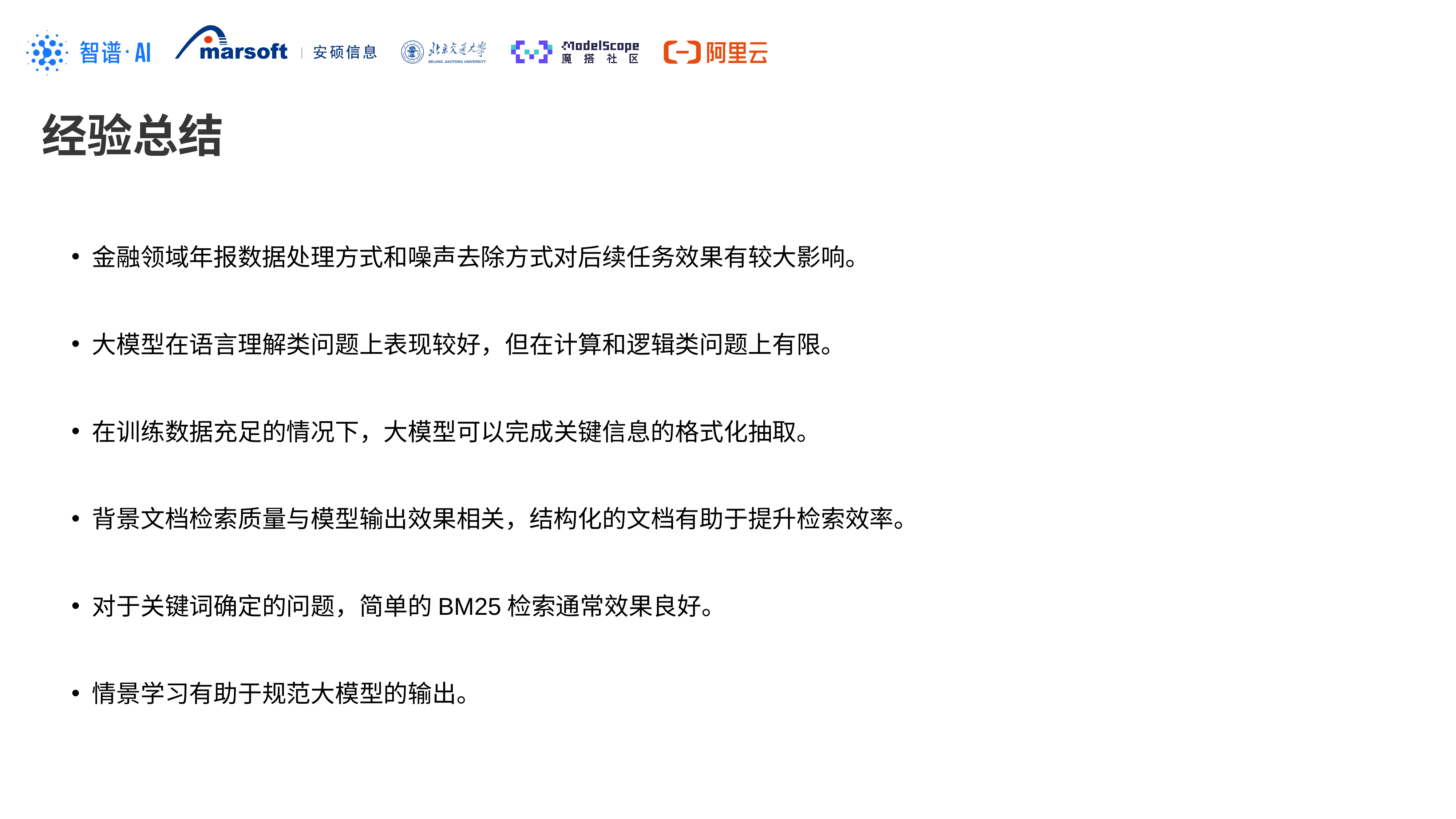

经验总结
金融领域年报数据处理方式和噪声去除方式对后续任务效果有较大影响。

大模型在语言理解类问题上表现较好，但在计算和逻辑类问题上有限。

在训练数据充足的情况下，大模型可以完成关键信息的格式化抽取。

背景文档检索质量与模型输出效果相关，结构化的文档有助于提升检索效率。

对于关键词确定的问题，简单的BM25检索通常效果良好。

情景学习有助于规范大模型的输出。